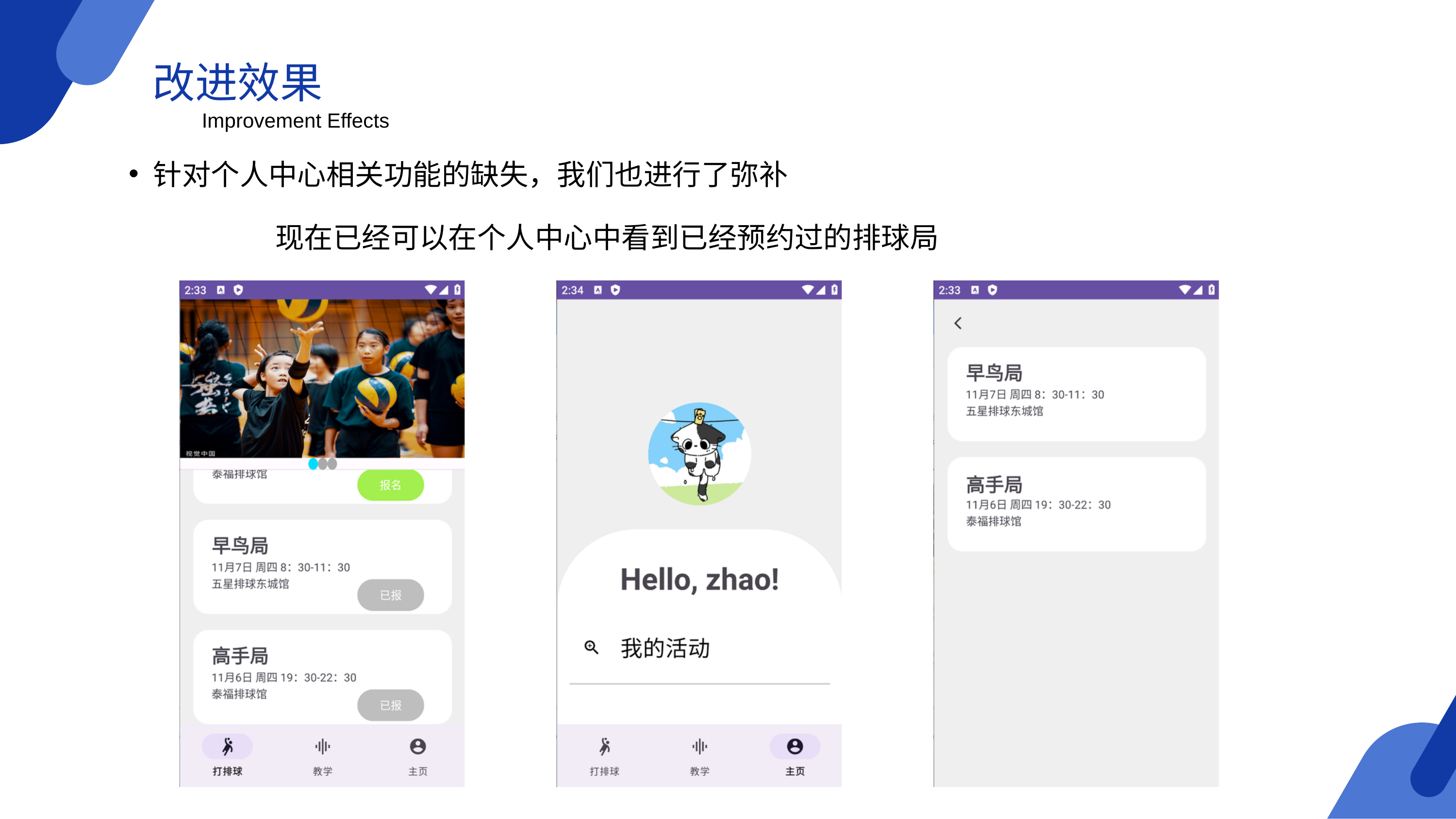

改进效果
Improvement Effects
针对个人中心相关功能的缺失，我们也进行了弥补
现在已经可以在个人中心中看到已经预约过的排球局